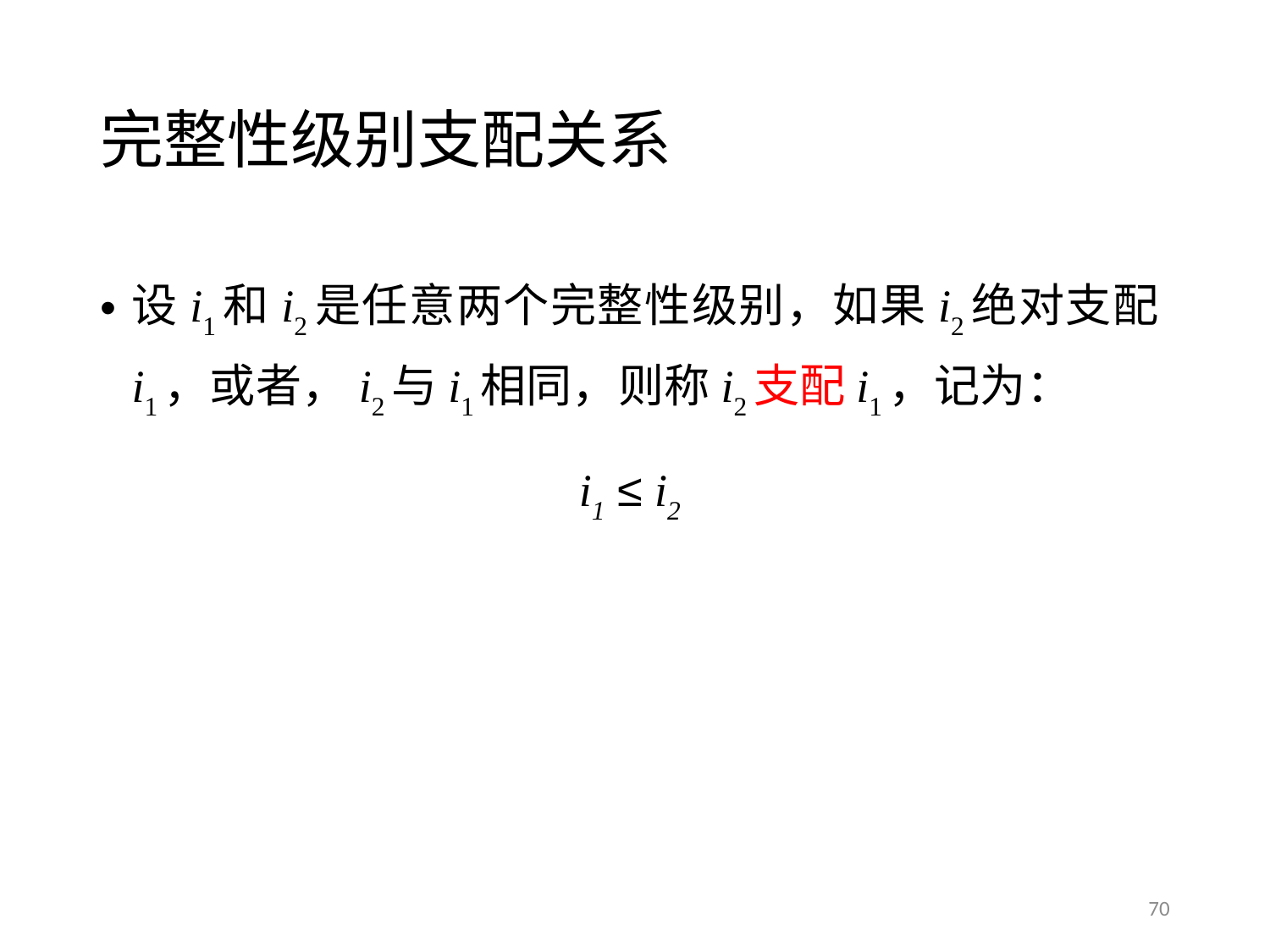

# 完整性级别支配关系
设i1和i2是任意两个完整性级别，如果i2绝对支配i1，或者，i2与i1相同，则称i2支配i1，记为：
i1 ≤ i2
70